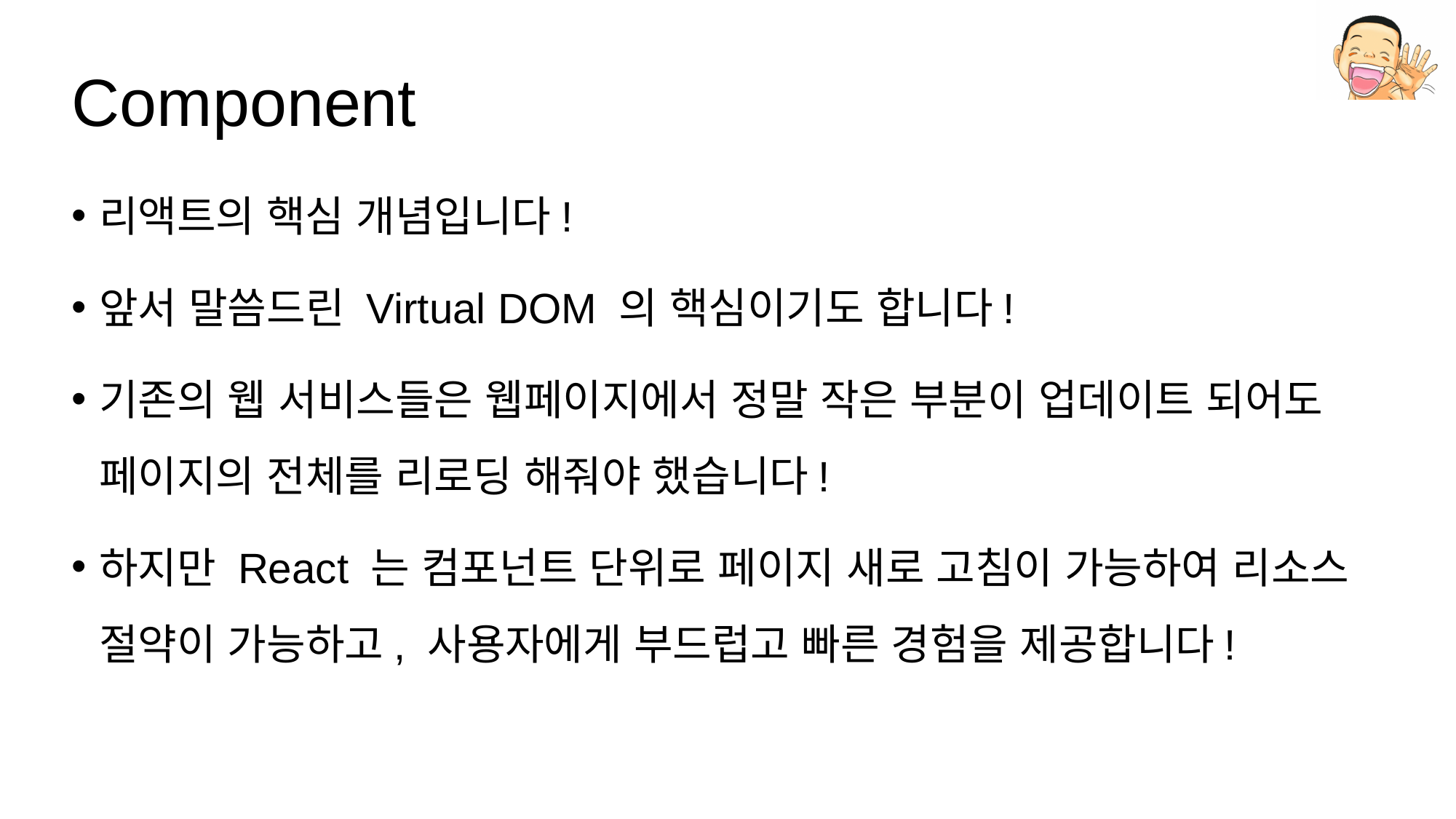

# Component
리액트의 핵심 개념입니다!
앞서 말씀드린 Virtual DOM 의 핵심이기도 합니다!
기존의 웹 서비스들은 웹페이지에서 정말 작은 부분이 업데이트 되어도 페이지의 전체를 리로딩 해줘야 했습니다!
하지만 React 는 컴포넌트 단위로 페이지 새로 고침이 가능하여 리소스 절약이 가능하고, 사용자에게 부드럽고 빠른 경험을 제공합니다!